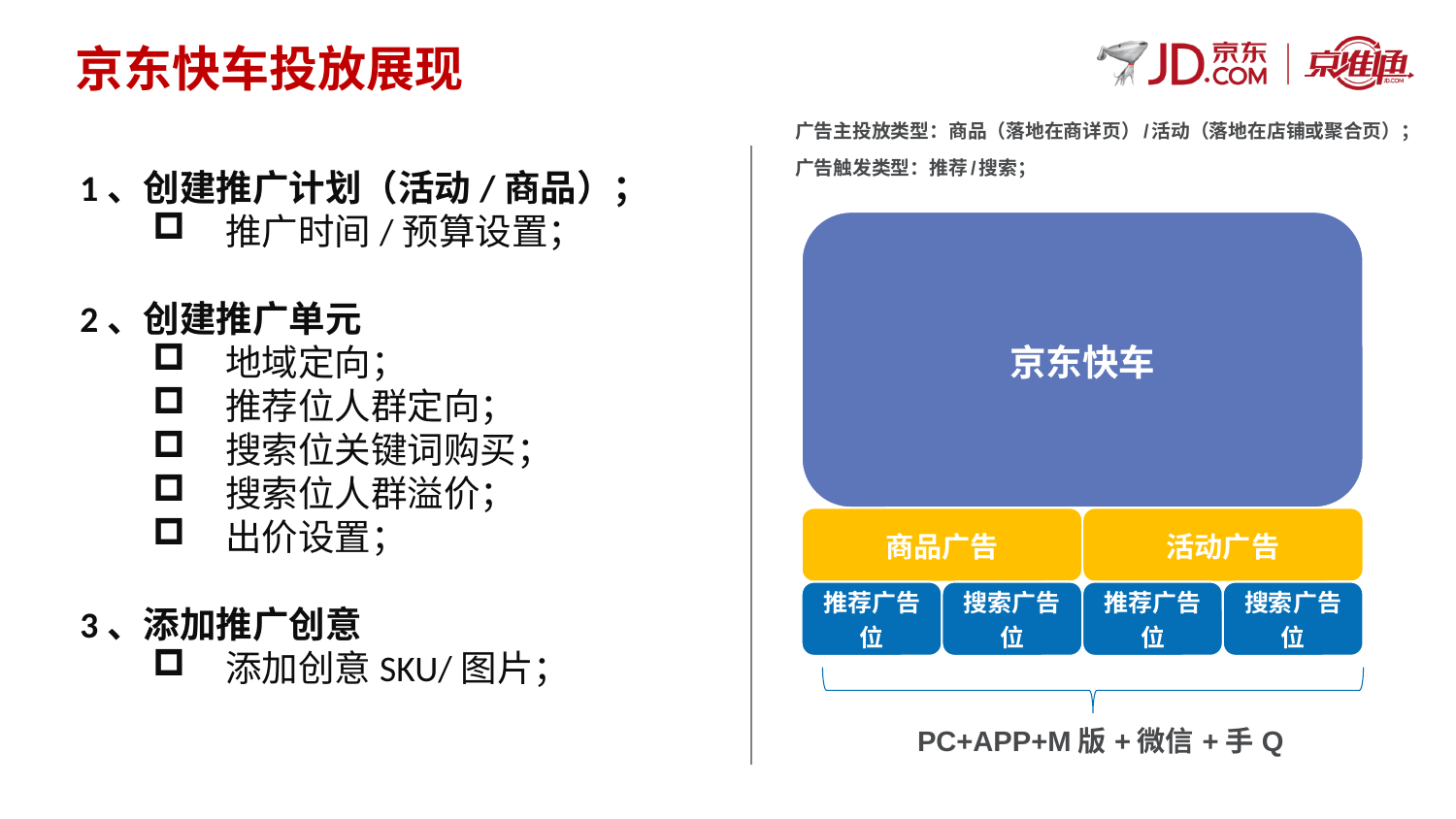

京东快车投放展现
广告主投放类型：商品（落地在商详页）/活动（落地在店铺或聚合页）；
广告触发类型：推荐/搜索；
1、创建推广计划（活动/商品）；
推广时间/预算设置；

2、创建推广单元
地域定向；
推荐位人群定向；
搜索位关键词购买；
搜索位人群溢价；
出价设置；

3、添加推广创意
添加创意SKU/图片；
京东快车
商品广告
活动广告
推荐广告位
推荐广告位
搜索广告位
搜索广告位

PC+APP+M版+微信+手Q